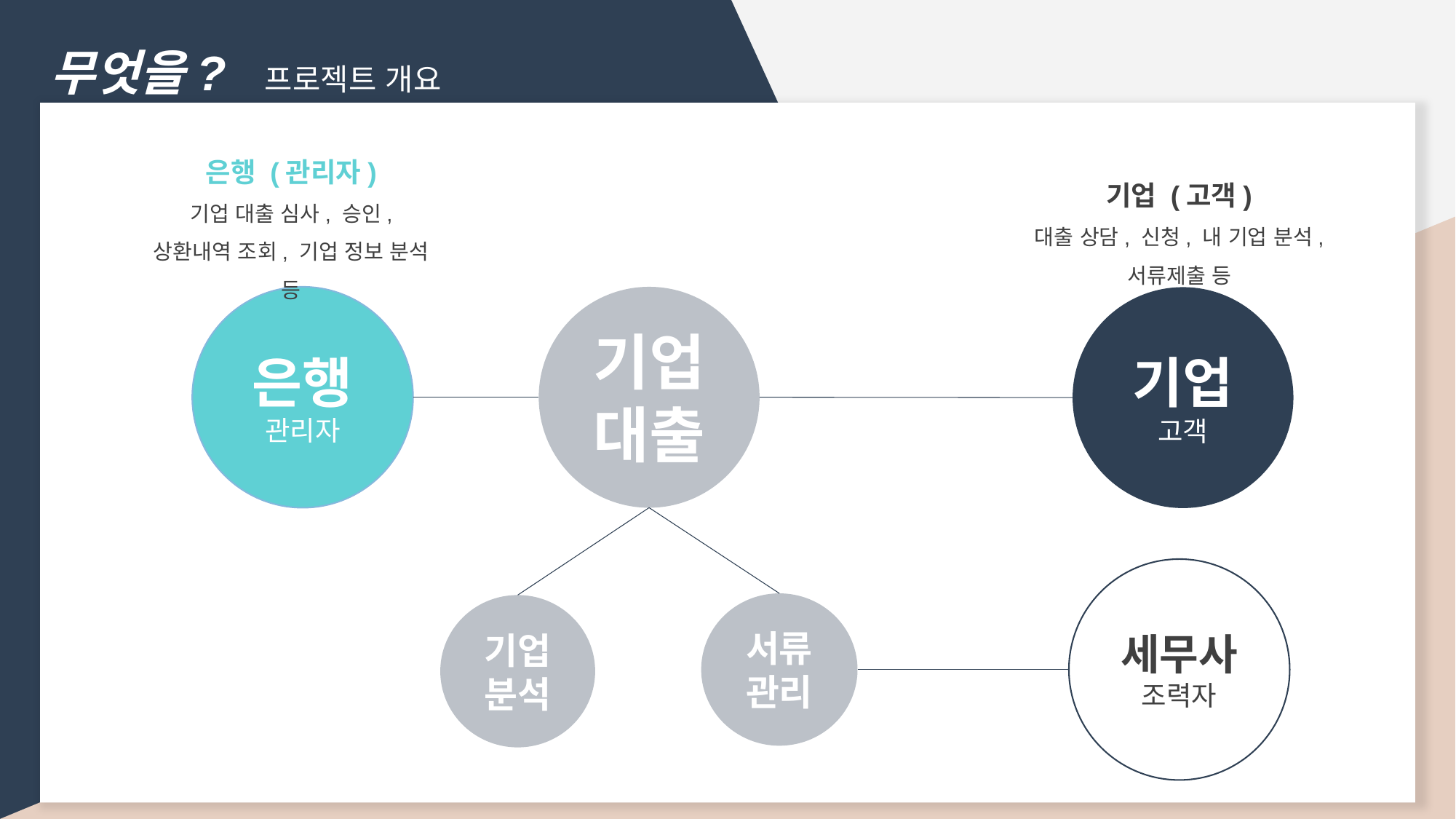

무엇을?  프로젝트 개요
은행 (관리자)
기업 대출 심사, 승인, 상환내역 조회, 기업 정보 분석 등
기업 (고객)
대출 상담, 신청, 내 기업 분석, 서류제출 등
은행
관리자
기업대출
기업
고객
세무사
조력자
서류
관리
기업
분석